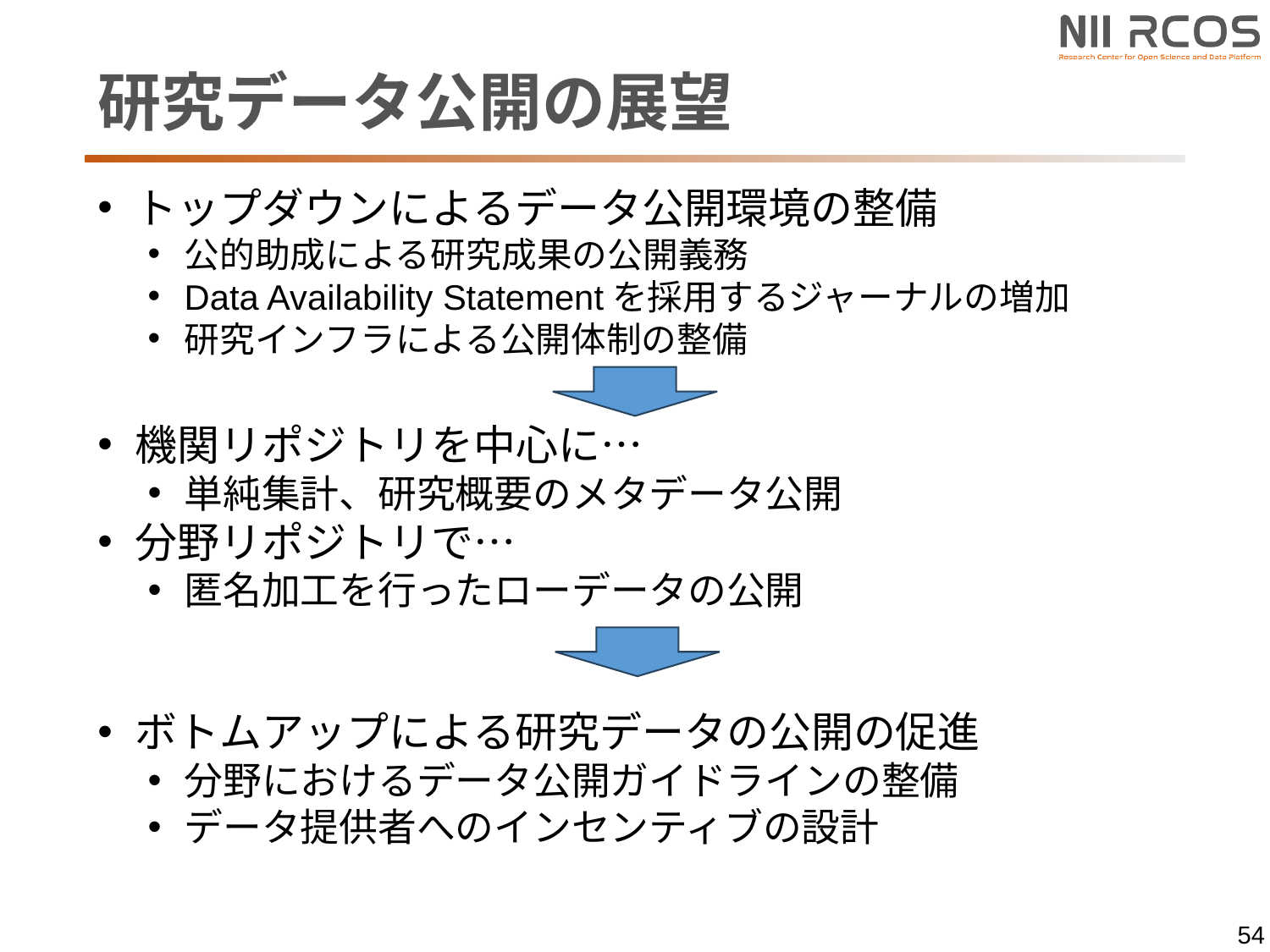

# 研究データ公開の展望
トップダウンによるデータ公開環境の整備
公的助成による研究成果の公開義務
Data Availability Statementを採用するジャーナルの増加
研究インフラによる公開体制の整備

機関リポジトリを中心に…
単純集計、研究概要のメタデータ公開
分野リポジトリで…
匿名加工を行ったローデータの公開

ボトムアップによる研究データの公開の促進
分野におけるデータ公開ガイドラインの整備
データ提供者へのインセンティブの設計

54